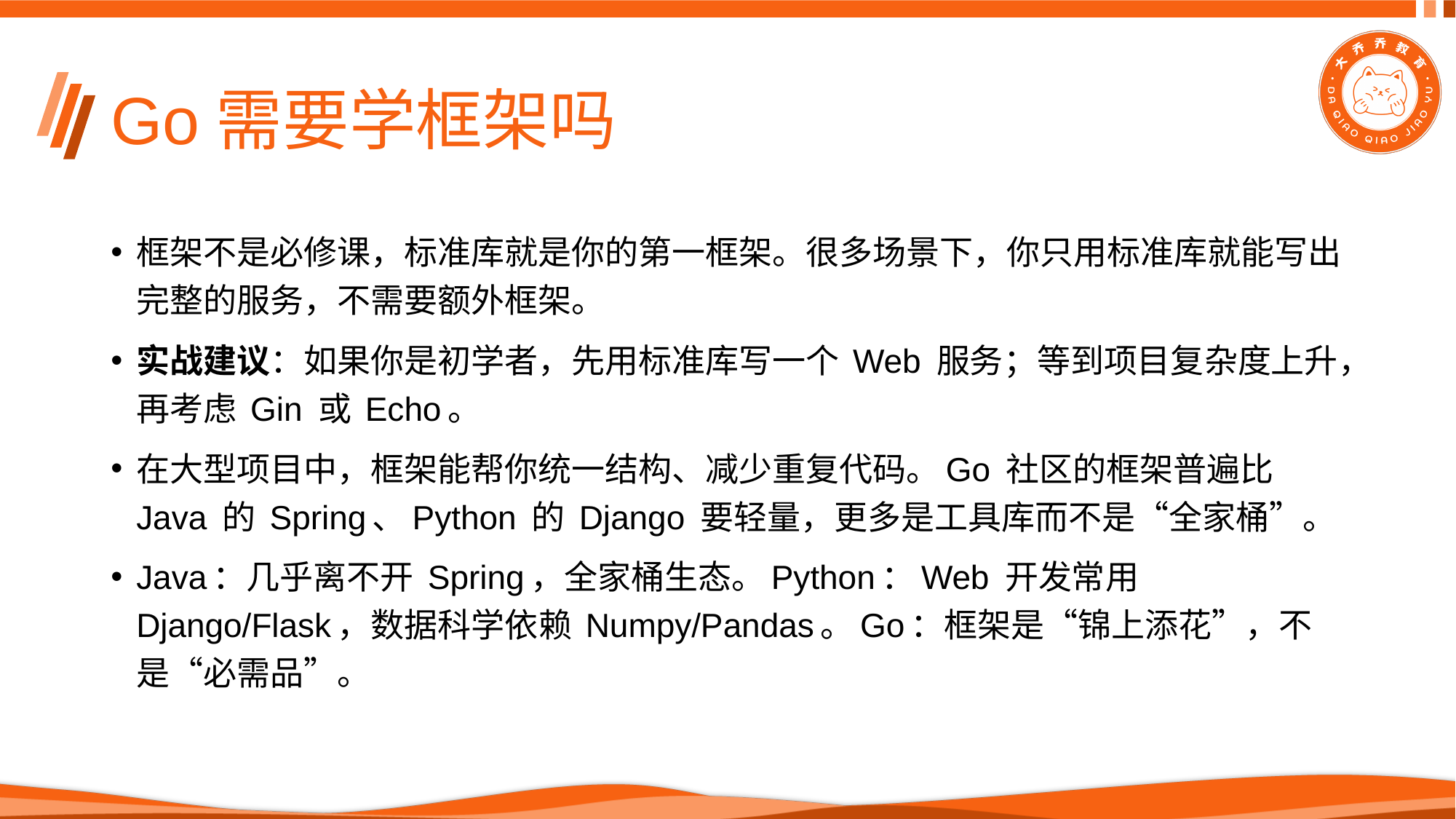

# Go需要学框架吗
框架不是必修课，标准库就是你的第一框架。很多场景下，你只用标准库就能写出完整的服务，不需要额外框架。
实战建议：如果你是初学者，先用标准库写一个 Web 服务；等到项目复杂度上升，再考虑 Gin 或 Echo。
在大型项目中，框架能帮你统一结构、减少重复代码。Go 社区的框架普遍比 Java 的 Spring、Python 的 Django 要轻量，更多是工具库而不是“全家桶”。
Java：几乎离不开 Spring，全家桶生态。Python：Web 开发常用 Django/Flask，数据科学依赖 Numpy/Pandas。Go：框架是“锦上添花”，不是“必需品”。